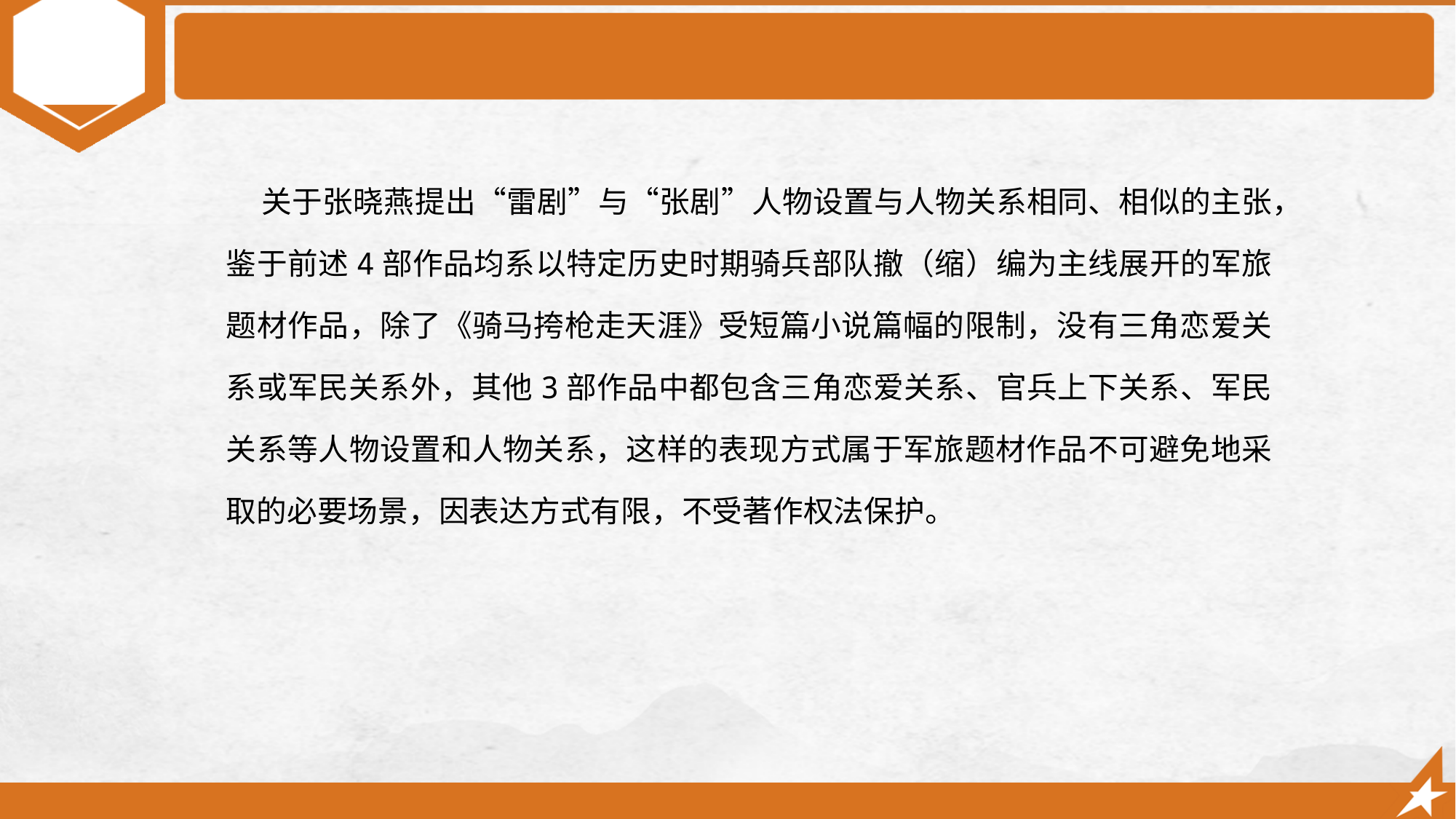

关于张晓燕提出“雷剧”与“张剧”人物设置与人物关系相同、相似的主张，鉴于前述4部作品均系以特定历史时期骑兵部队撤（缩）编为主线展开的军旅题材作品，除了《骑马挎枪走天涯》受短篇小说篇幅的限制，没有三角恋爱关系或军民关系外，其他3部作品中都包含三角恋爱关系、官兵上下关系、军民关系等人物设置和人物关系，这样的表现方式属于军旅题材作品不可避免地采取的必要场景，因表达方式有限，不受著作权法保护。